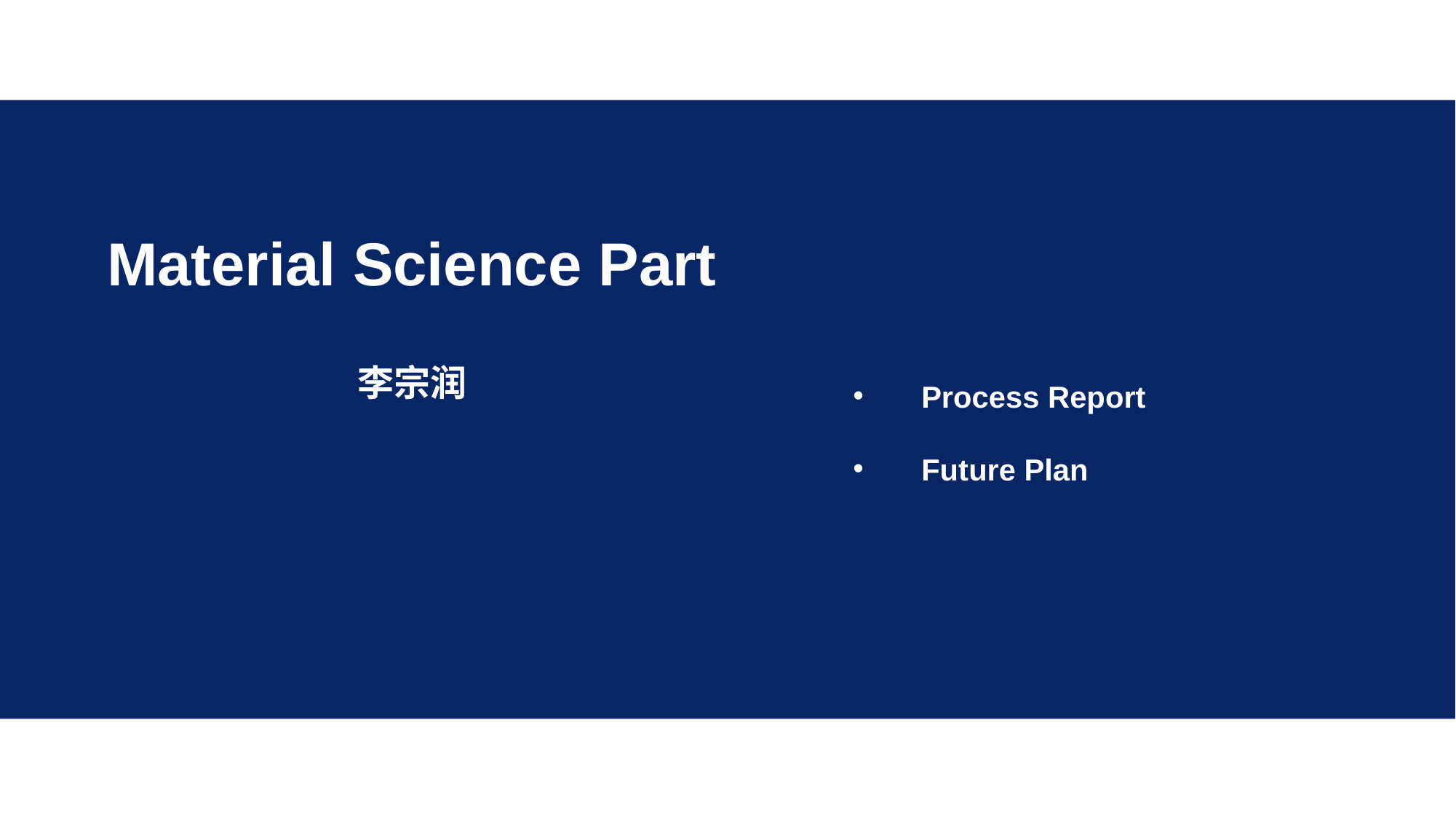

# Material Science Part 李宗润
Process Report
Future Plan